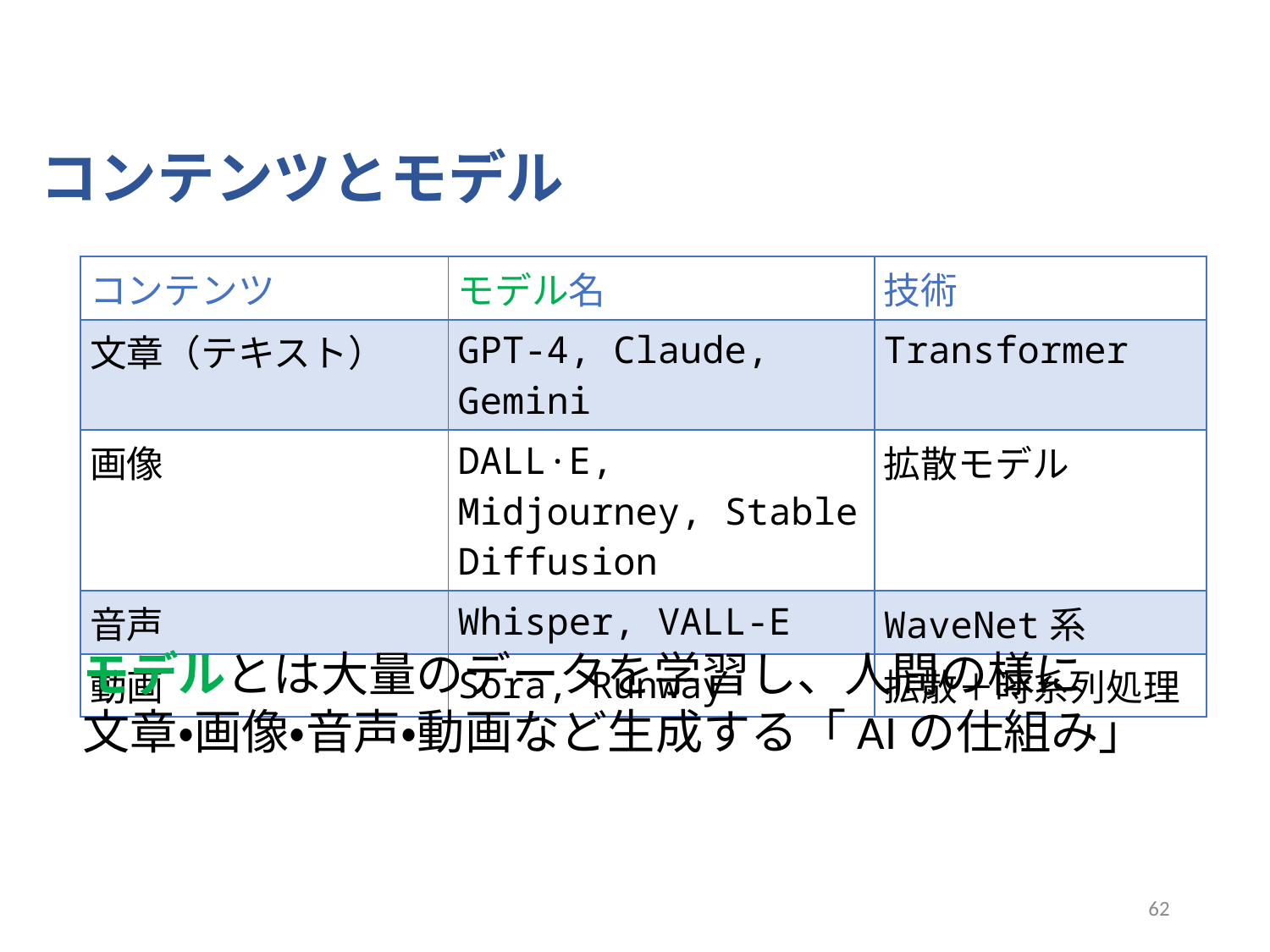

コンテンツとモデル
| コンテンツ | モデル名 | 技術 |
| --- | --- | --- |
| 文章（テキスト） | GPT-4, Claude, Gemini | Transformer |
| 画像 | DALL·E, Midjourney, Stable Diffusion | 拡散モデル |
| 音声 | Whisper, VALL-E | WaveNet系 |
| 動画 | Sora, Runway | 拡散＋時系列処理 |
モデルとは大量のデータを学習し、人間の様に
文章・画像・音声・動画など生成する「AIの仕組み」
62